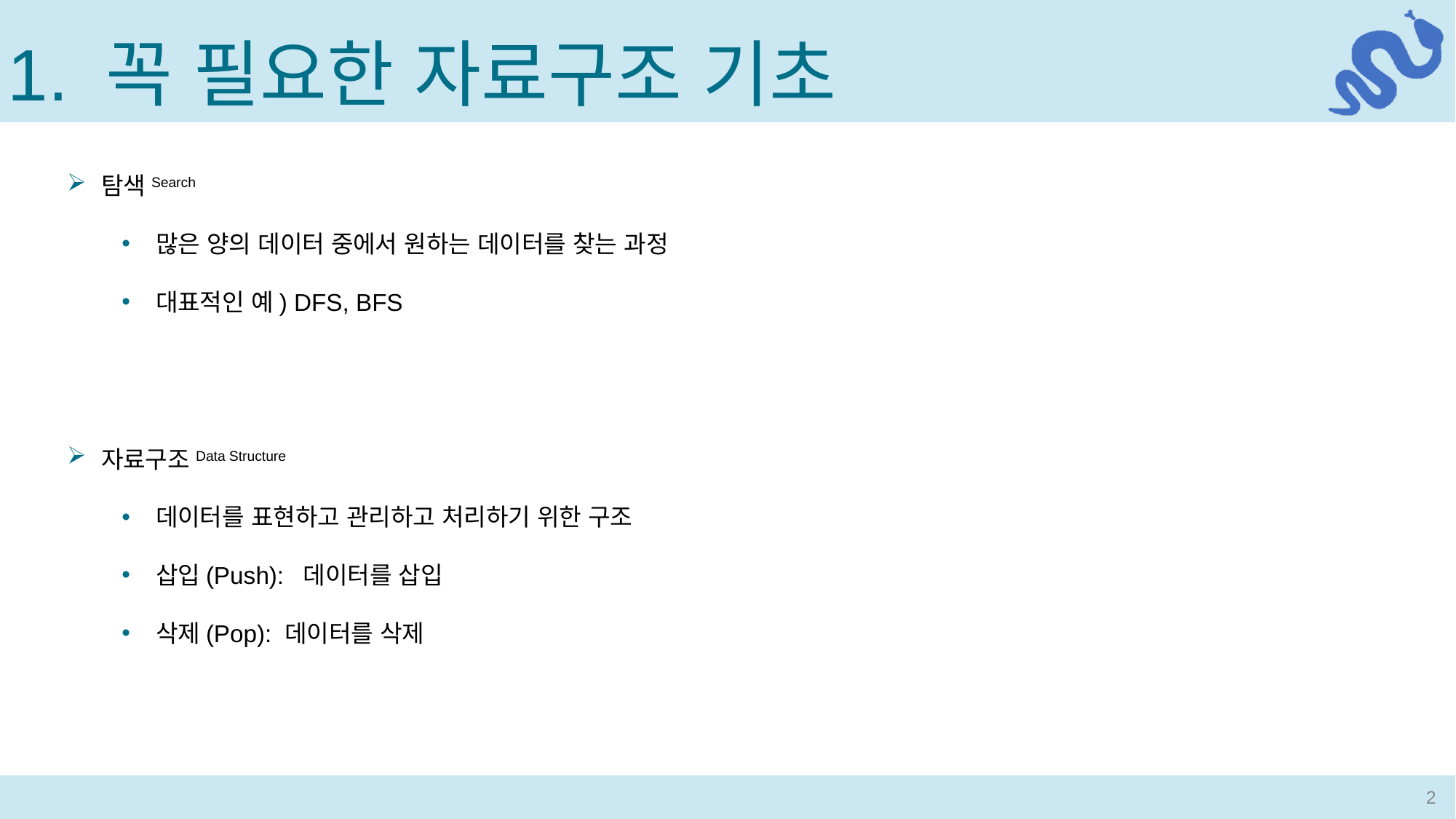

1. 꼭 필요한 자료구조 기초
탐색Search
많은 양의 데이터 중에서 원하는 데이터를 찾는 과정
대표적인 예) DFS, BFS
자료구조Data Structure
데이터를 표현하고 관리하고 처리하기 위한 구조
삽입(Push):  데이터를 삽입
삭제(Pop): 데이터를 삭제
2